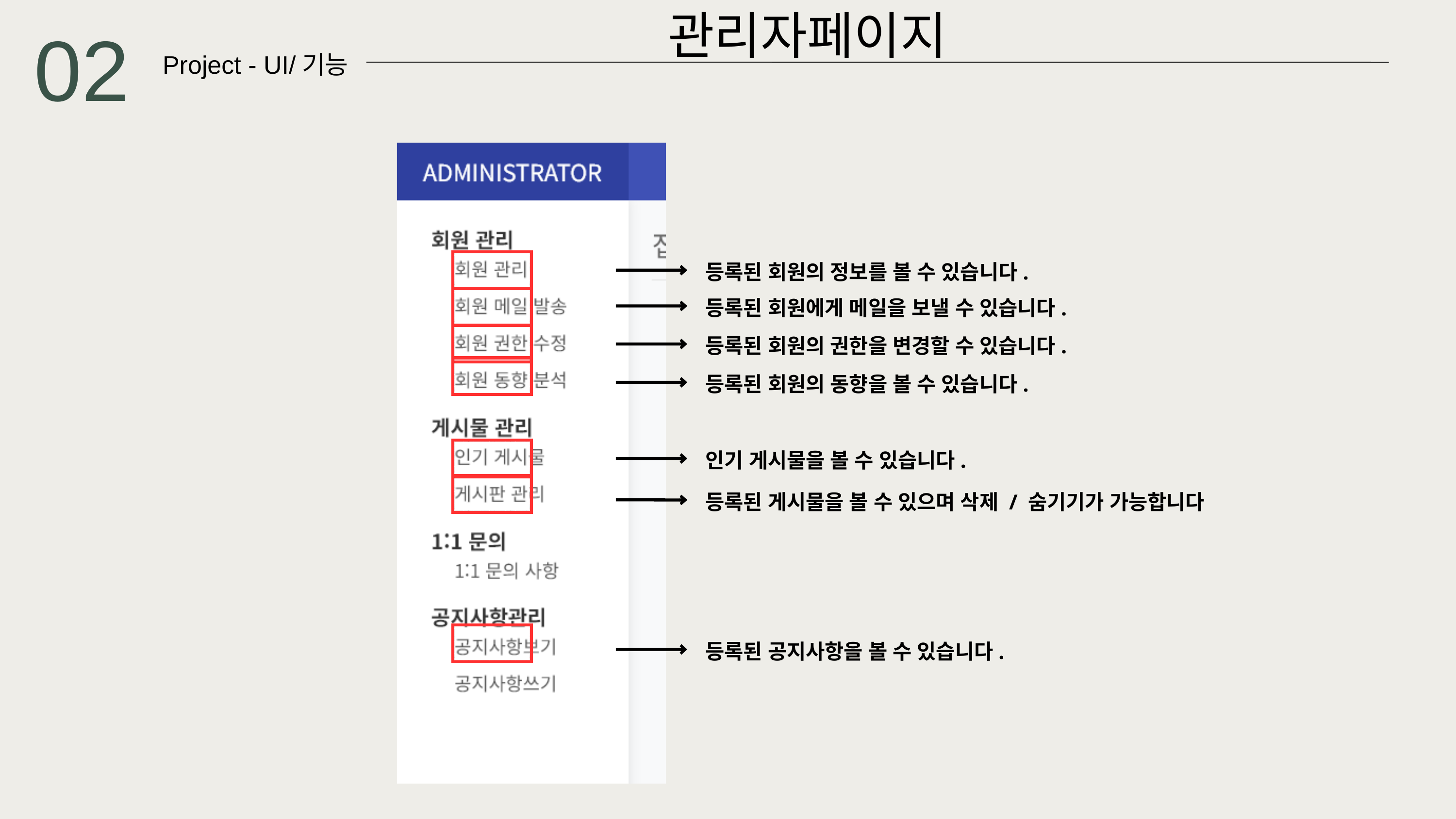

관리자페이지
02
Project - UI/기능

등록된 회원의 정보를 볼 수 있습니다.

등록된 회원에게 메일을 보낼 수 있습니다.

등록된 회원의 권한을 변경할 수 있습니다.

등록된 회원의 동향을 볼 수 있습니다.

인기 게시물을 볼 수 있습니다.

등록된 게시물을 볼 수 있으며 삭제 / 숨기기가 가능합니다

등록된 공지사항을 볼 수 있습니다.